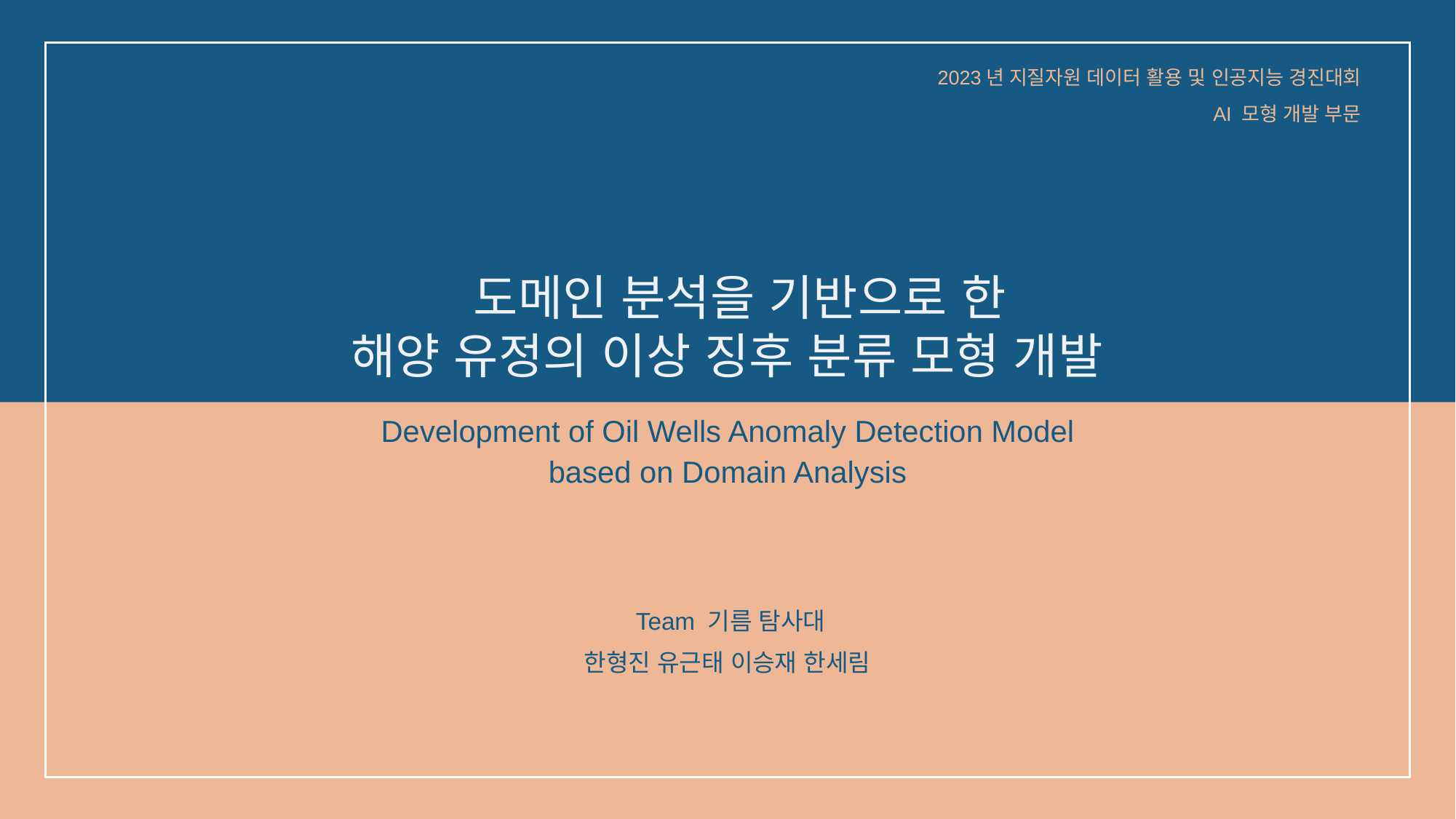

2023년 지질자원 데이터 활용 및 인공지능 경진대회
AI 모형 개발 부문
# 도메인 분석을 기반으로 한 해양 유정의 이상 징후 분류 모형 개발
Development of Oil Wells Anomaly Detection Model
based on Domain Analysis
 Team 기름 탐사대
한형진 유근태 이승재 한세림